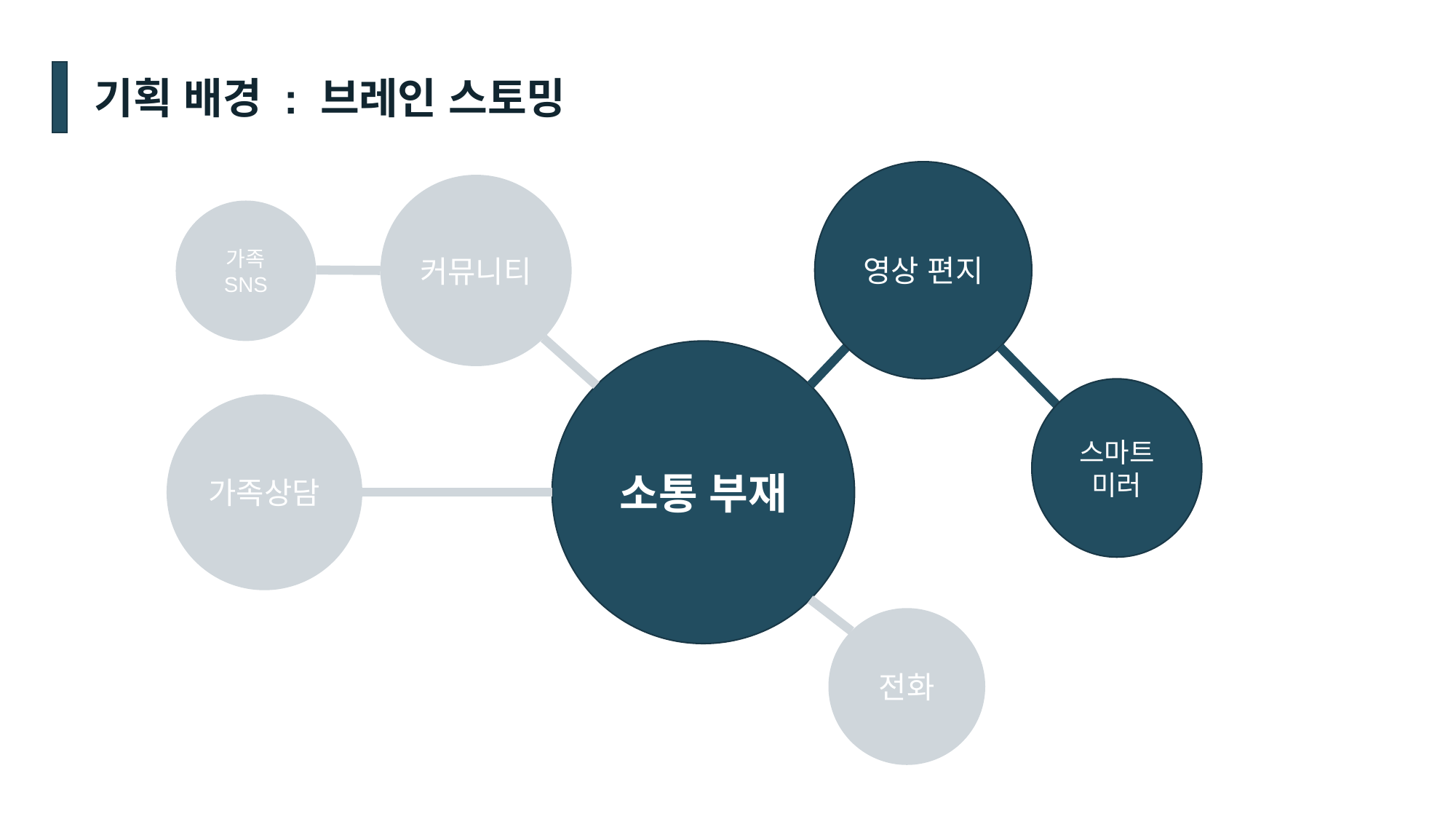

기획 배경 : 브레인 스토밍
영상 편지
커뮤니티
소통 부재
가족상담
전화
가족 SNS
스마트 미러